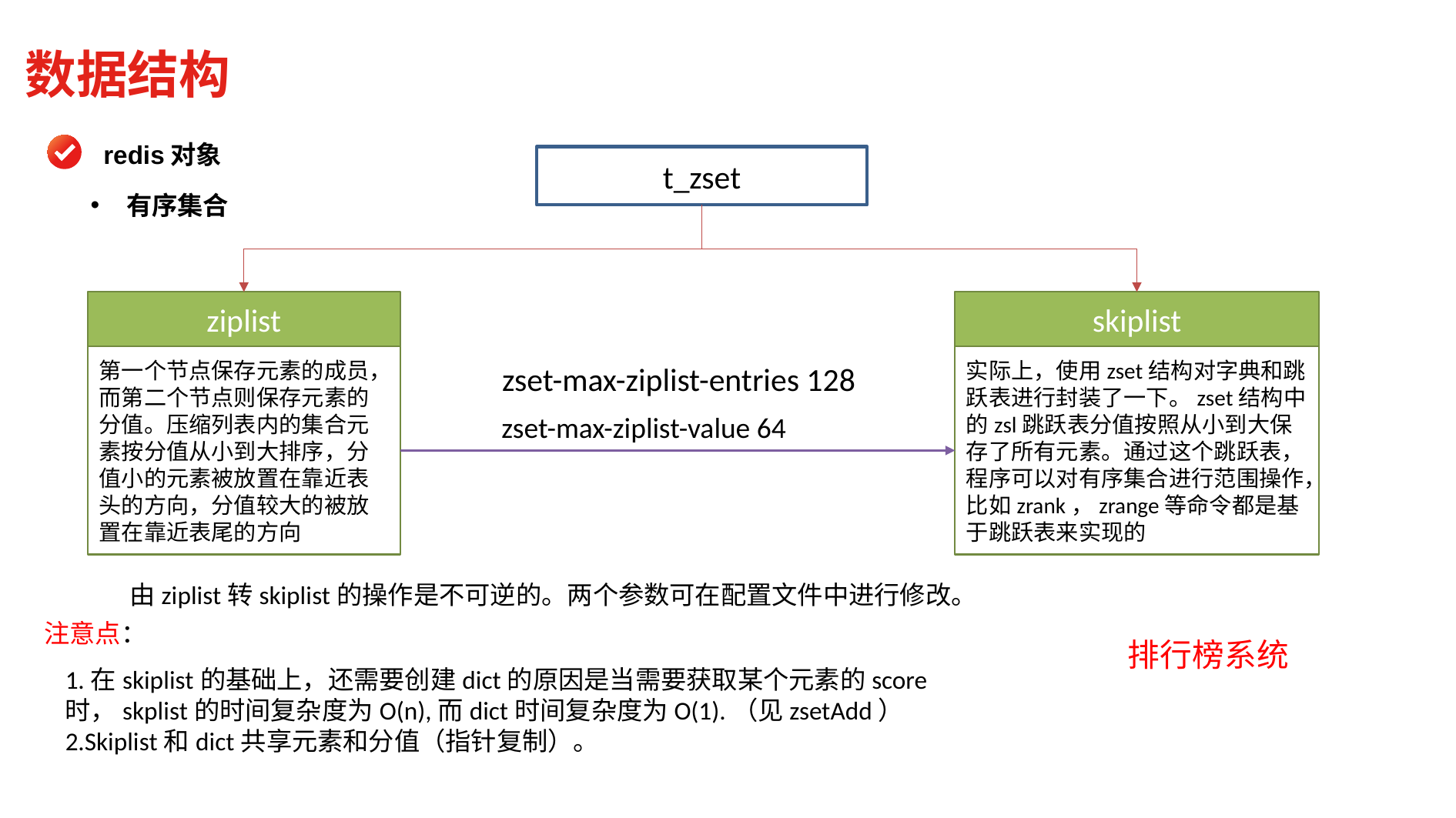

数据结构
redis对象

t_zset
有序集合
ziplist
第一个节点保存元素的成员，而第二个节点则保存元素的分值。压缩列表内的集合元素按分值从小到大排序，分值小的元素被放置在靠近表头的方向，分值较大的被放置在靠近表尾的方向
skiplist
实际上，使用zset结构对字典和跳跃表进行封装了一下。zset结构中的zsl跳跃表分值按照从小到大保存了所有元素。通过这个跳跃表，程序可以对有序集合进行范围操作，比如zrank，zrange等命令都是基于跳跃表来实现的
zset-max-ziplist-entries 128
zset-max-ziplist-value 64
由ziplist转skiplist的操作是不可逆的。两个参数可在配置文件中进行修改。
注意点：
排行榜系统
1.在skiplist的基础上，还需要创建dict的原因是当需要获取某个元素的score时，skplist的时间复杂度为O(n),而dict时间复杂度为O(1).（见zsetAdd）
2.Skiplist和dict共享元素和分值（指针复制）。